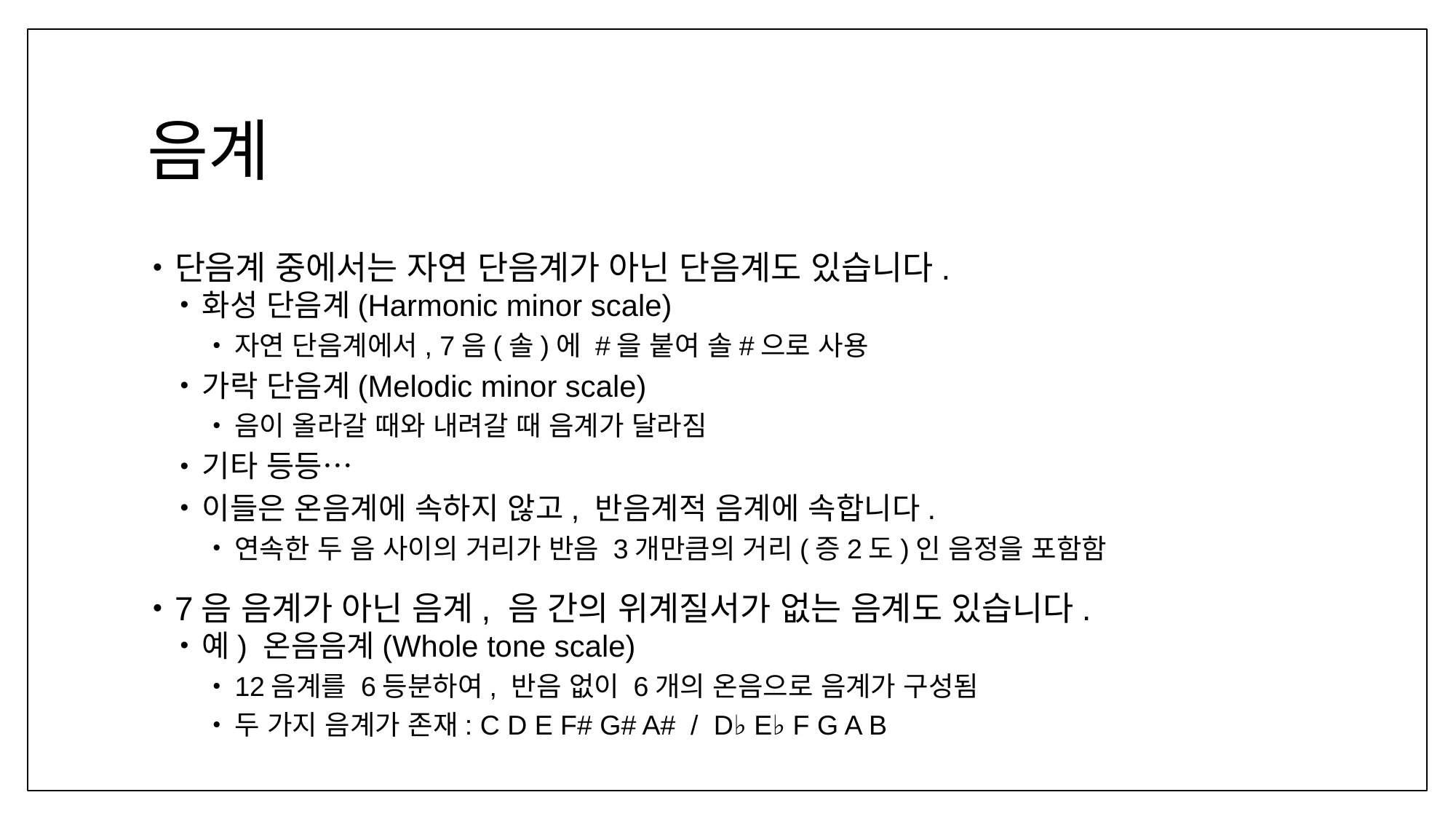

# 음계
단음계 중에서는 자연 단음계가 아닌 단음계도 있습니다.
화성 단음계(Harmonic minor scale)
자연 단음계에서, 7음(솔)에 #을 붙여 솔#으로 사용
가락 단음계(Melodic minor scale)
음이 올라갈 때와 내려갈 때 음계가 달라짐
기타 등등…
이들은 온음계에 속하지 않고, 반음계적 음계에 속합니다.
연속한 두 음 사이의 거리가 반음 3개만큼의 거리(증2도)인 음정을 포함함
7음 음계가 아닌 음계, 음 간의 위계질서가 없는 음계도 있습니다.
예) 온음음계(Whole tone scale)
12음계를 6등분하여, 반음 없이 6개의 온음으로 음계가 구성됨
두 가지 음계가 존재: C D E F# G# A#  /  D♭ E♭ F G A B